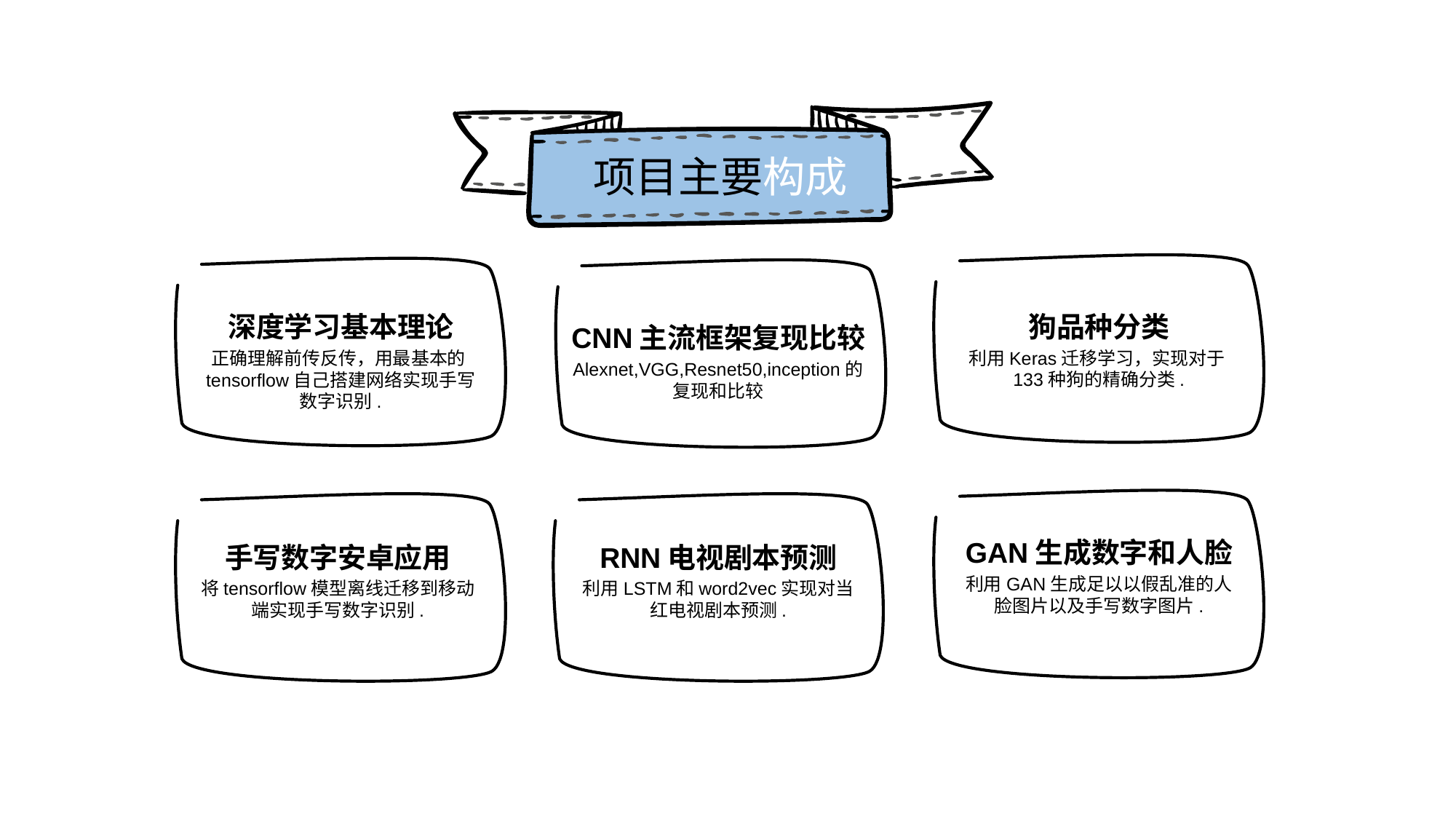

项目主要构成

深度学习基本理论
正确理解前传反传，用最基本的tensorflow自己搭建网络实现手写数字识别.
狗品种分类
利用Keras迁移学习，实现对于133种狗的精确分类.
CNN主流框架复现比较
Alexnet,VGG,Resnet50,inception的复现和比较

GAN生成数字和人脸
利用GAN生成足以以假乱准的人脸图片以及手写数字图片.
手写数字安卓应用
将tensorflow模型离线迁移到移动端实现手写数字识别.
RNN电视剧本预测
利用LSTM和word2vec实现对当红电视剧本预测.